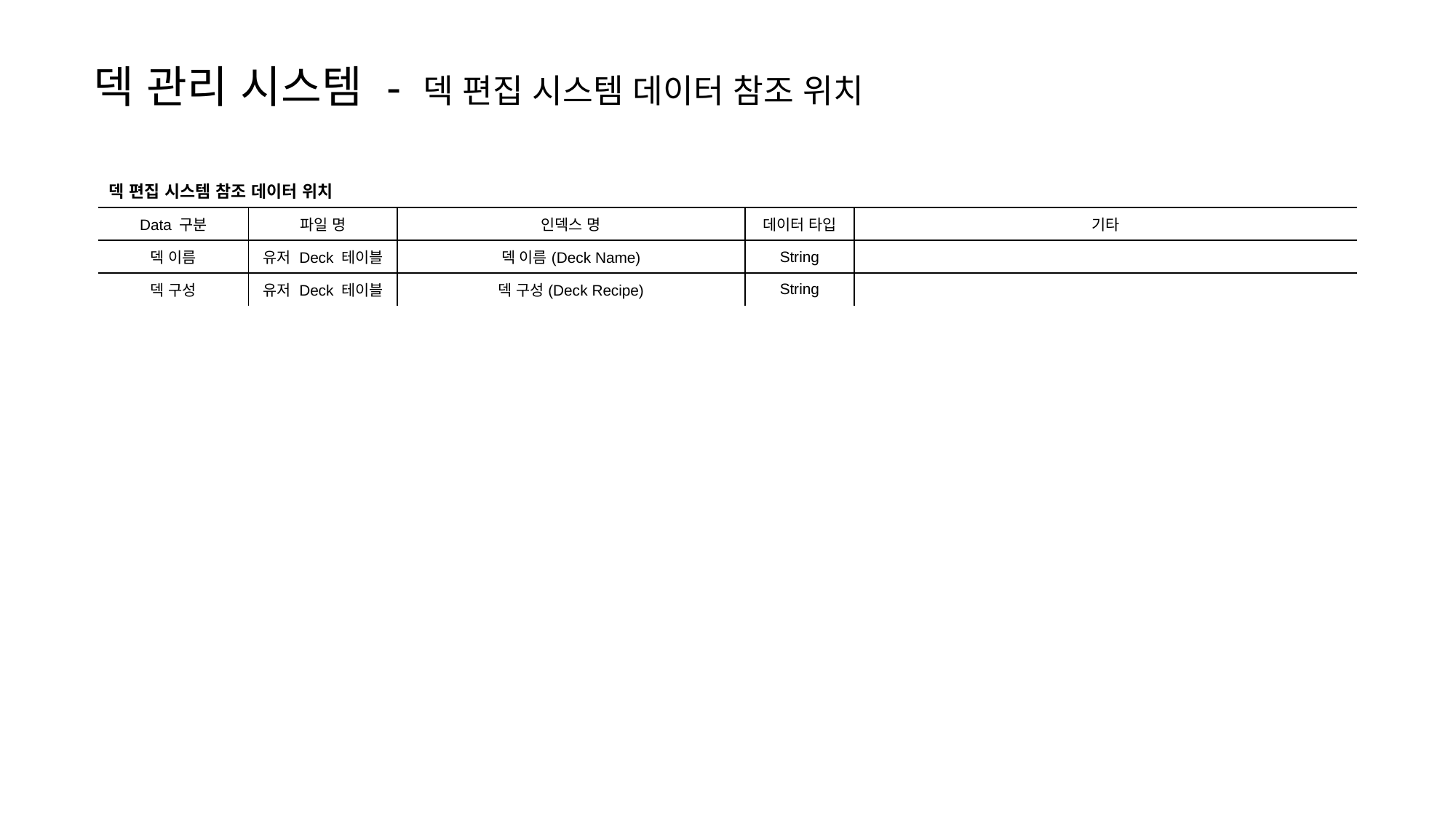

덱 관리 시스템 - 덱 편집 시스템 데이터 참조 위치
| 덱 편집 시스템 참조 데이터 위치 |  |  |  |  |
| --- | --- | --- | --- | --- |
| Data 구분 | 파일 명 | 인덱스 명 | 데이터 타입 | 기타 |
| 덱 이름 | 유저 Deck 테이블 | 덱 이름(Deck Name) | String |  |
| 덱 구성 | 유저 Deck 테이블 | 덱 구성(Deck Recipe) | String |  |